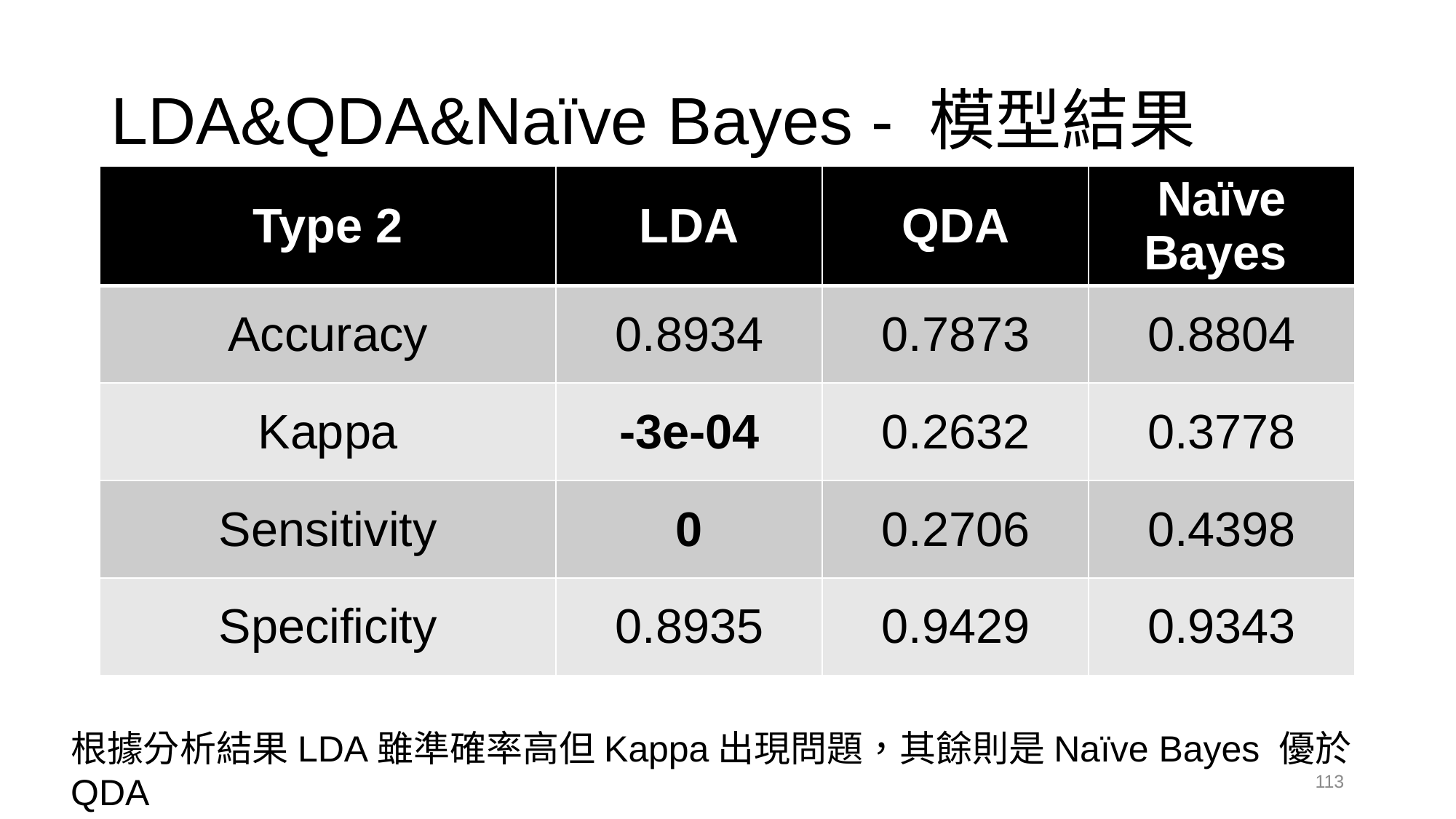

# LDA&QDA&Naïve Bayes - 模型結果
| Type 2 | LDA | QDA | Naïve Bayes |
| --- | --- | --- | --- |
| Accuracy | 0.8934 | 0.7873 | 0.8804 |
| Kappa | -3e-04 | 0.2632 | 0.3778 |
| Sensitivity | 0 | 0.2706 | 0.4398 |
| Specificity | 0.8935 | 0.9429 | 0.9343 |
根據分析結果LDA雖準確率高但Kappa出現問題，其餘則是Naïve Bayes 優於QDA
113